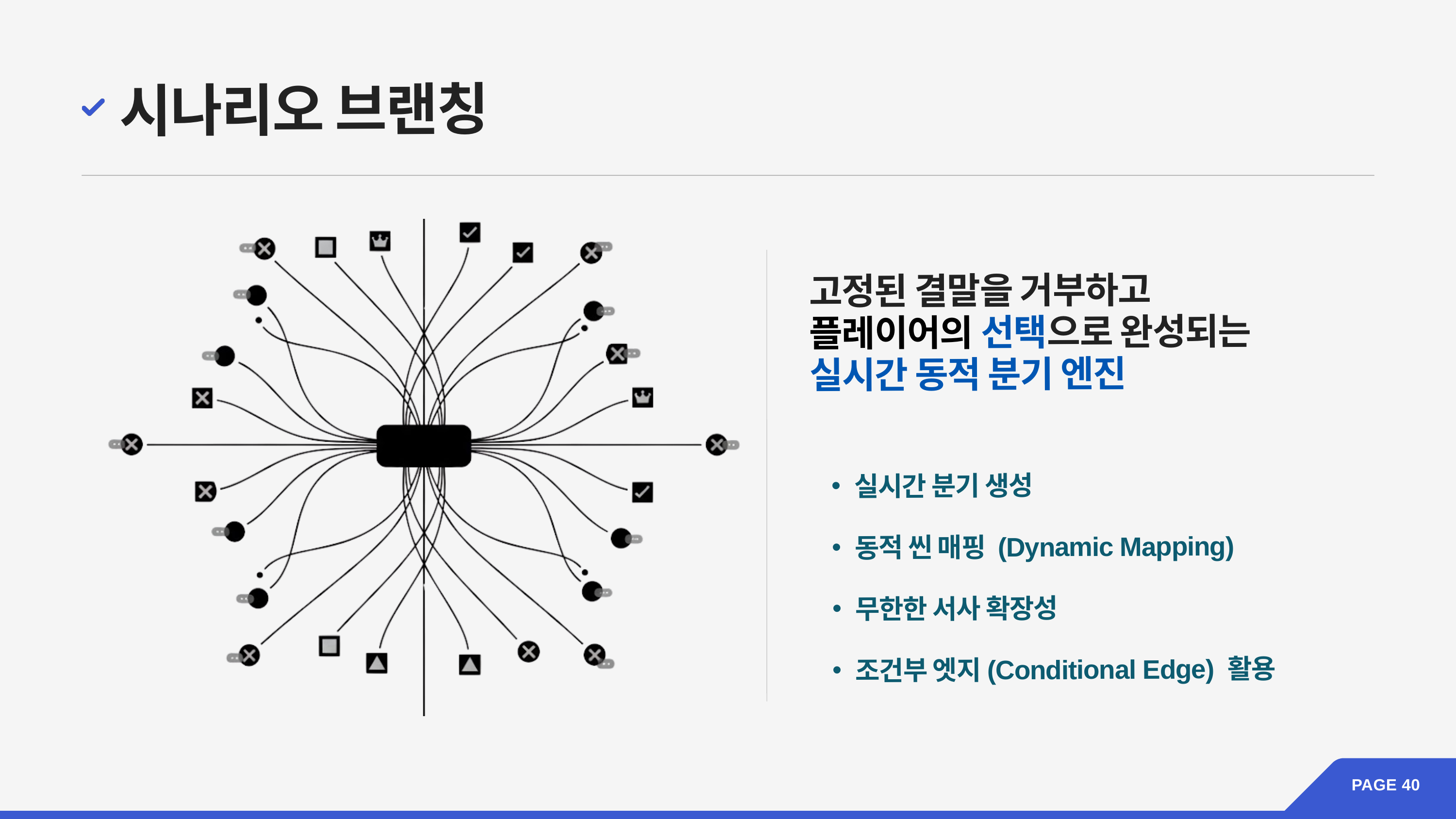

시나리오 브랜칭

고정된 결말을 거부하고
플레이어의 선택으로 완성되는
실시간 동적 분기 엔진
실시간 분기 생성

동적 씬 매핑 (Dynamic Mapping)

무한한 서사 확장성

조건부 엣지(Conditional Edge) 활용

PAGE 40